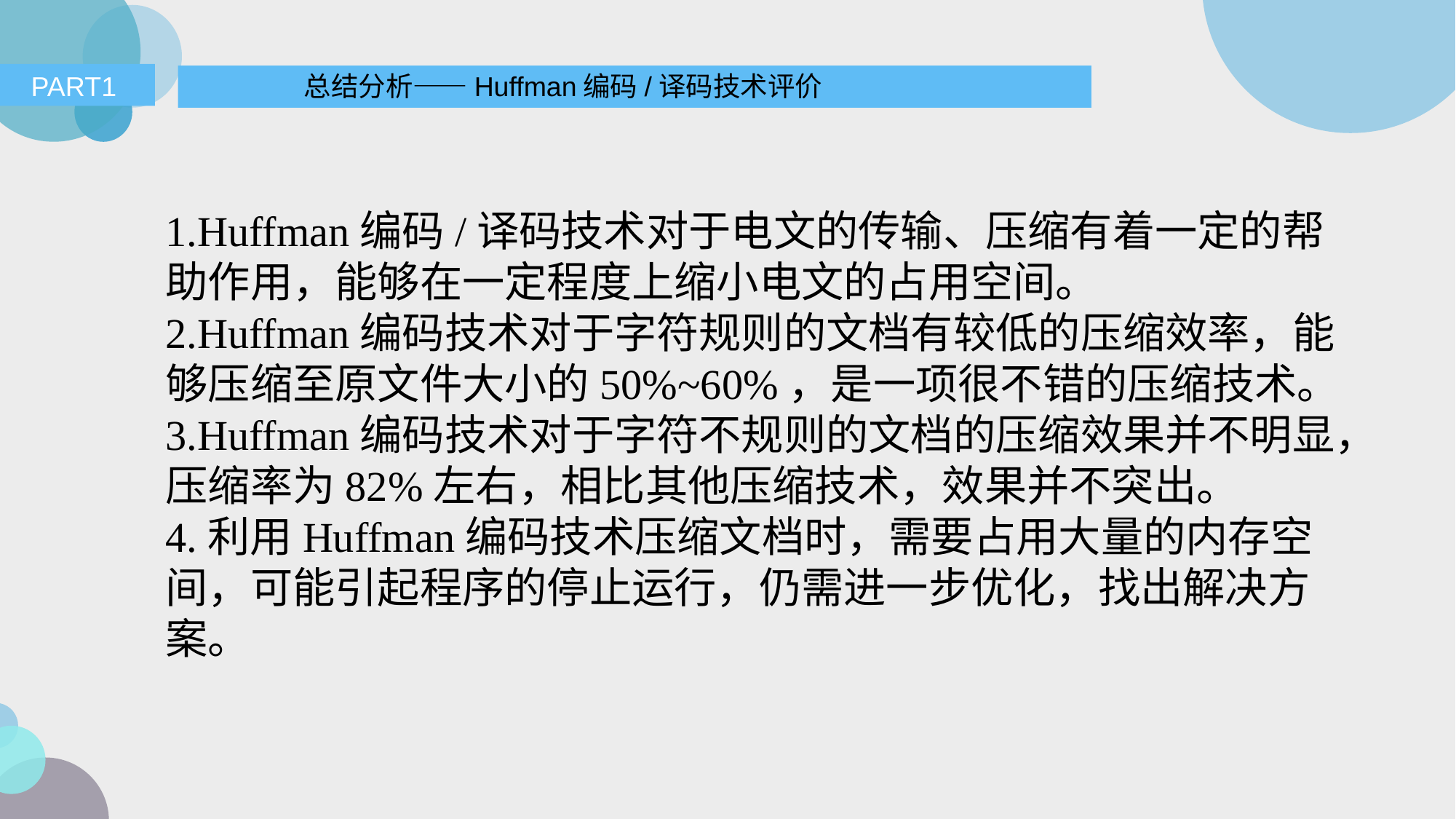

PART1
总结分析——Huffman编码/译码技术评价

1.Huffman编码/译码技术对于电文的传输、压缩有着一定的帮助作用，能够在一定程度上缩小电文的占用空间。
2.Huffman编码技术对于字符规则的文档有较低的压缩效率，能够压缩至原文件大小的50%~60%，是一项很不错的压缩技术。
3.Huffman编码技术对于字符不规则的文档的压缩效果并不明显，压缩率为82%左右，相比其他压缩技术，效果并不突出。
4.利用Huffman编码技术压缩文档时，需要占用大量的内存空间，可能引起程序的停止运行，仍需进一步优化，找出解决方案。